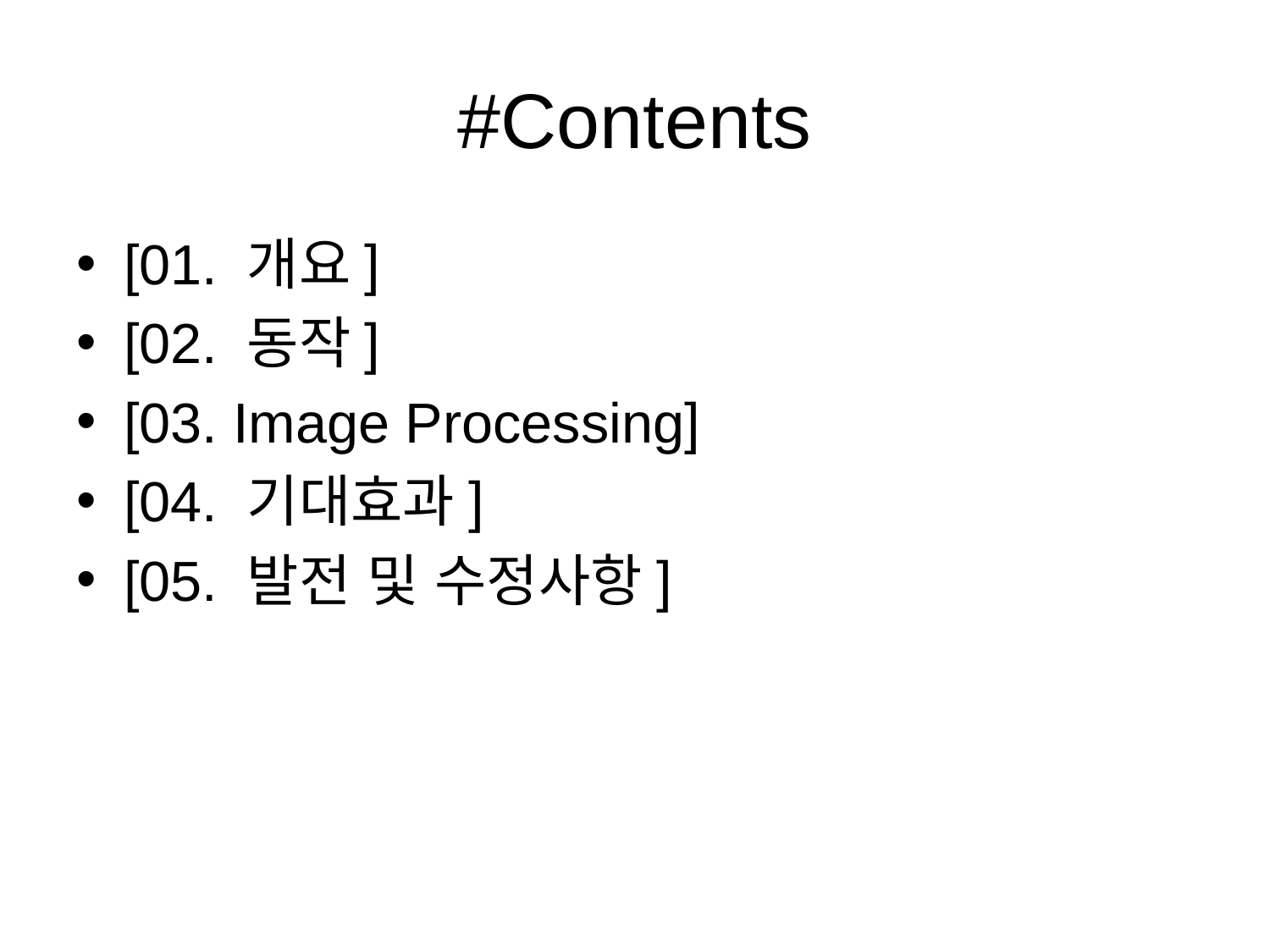

# #Contents
[01. 개요]
[02. 동작]
[03. Image Processing]
[04. 기대효과]
[05. 발전 및 수정사항]